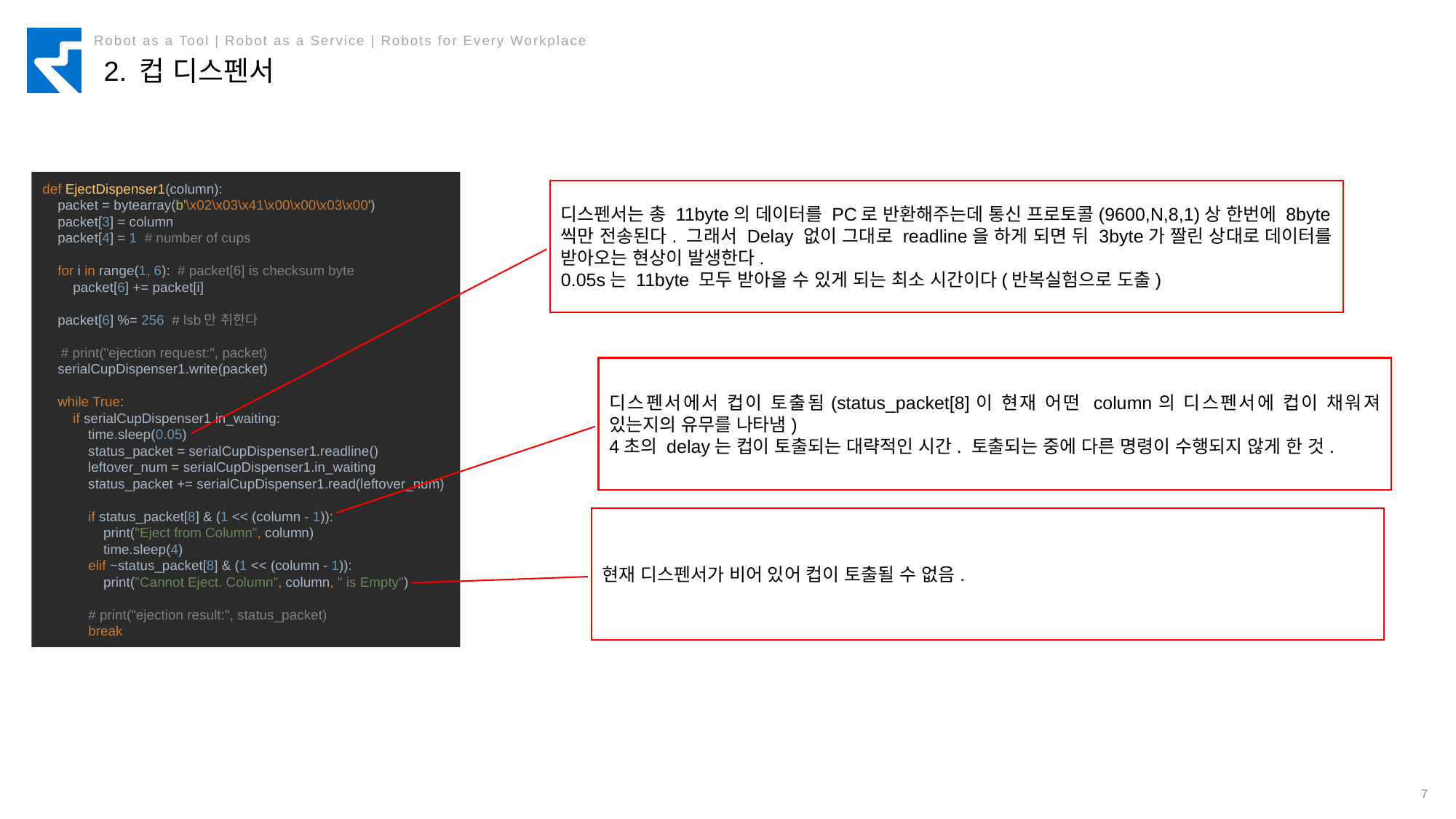

# 2. 컵 디스펜서
def EjectDispenser1(column):
    packet = bytearray(b'\x02\x03\x41\x00\x00\x03\x00')
    packet[3] = column
    packet[4] = 1  # number of cups
    for i in range(1, 6):  # packet[6] is checksum byte
        packet[6] += packet[i]
    packet[6] %= 256  # lsb만 취한다
    # print("ejection request:", packet)
    serialCupDispenser1.write(packet)
    while True:
        if serialCupDispenser1.in_waiting:
            time.sleep(0.05)
            status_packet = serialCupDispenser1.readline()
            leftover_num = serialCupDispenser1.in_waiting
            status_packet += serialCupDispenser1.read(leftover_num)
            if status_packet[8] & (1 << (column - 1)):
                print("Eject from Column", column)
                time.sleep(4)
            elif ~status_packet[8] & (1 << (column - 1)):
                print("Cannot Eject. Column", column, " is Empty")
            # print("ejection result:", status_packet)
            break
디스펜서는 총 11byte의 데이터를 PC로 반환해주는데 통신 프로토콜(9600,N,8,1)상 한번에 8byte씩만 전송된다. 그래서 Delay 없이 그대로 readline을 하게 되면 뒤 3byte가 짤린 상대로 데이터를 받아오는 현상이 발생한다.
0.05s는 11byte 모두 받아올 수 있게 되는 최소 시간이다(반복실험으로 도출)
디스펜서에서 컵이 토출됨(status_packet[8]이 현재 어떤 column의 디스펜서에 컵이 채워져 있는지의 유무를 나타냄)
4초의 delay는 컵이 토출되는 대략적인 시간. 토출되는 중에 다른 명령이 수행되지 않게 한 것.
현재 디스펜서가 비어 있어 컵이 토출될 수 없음.